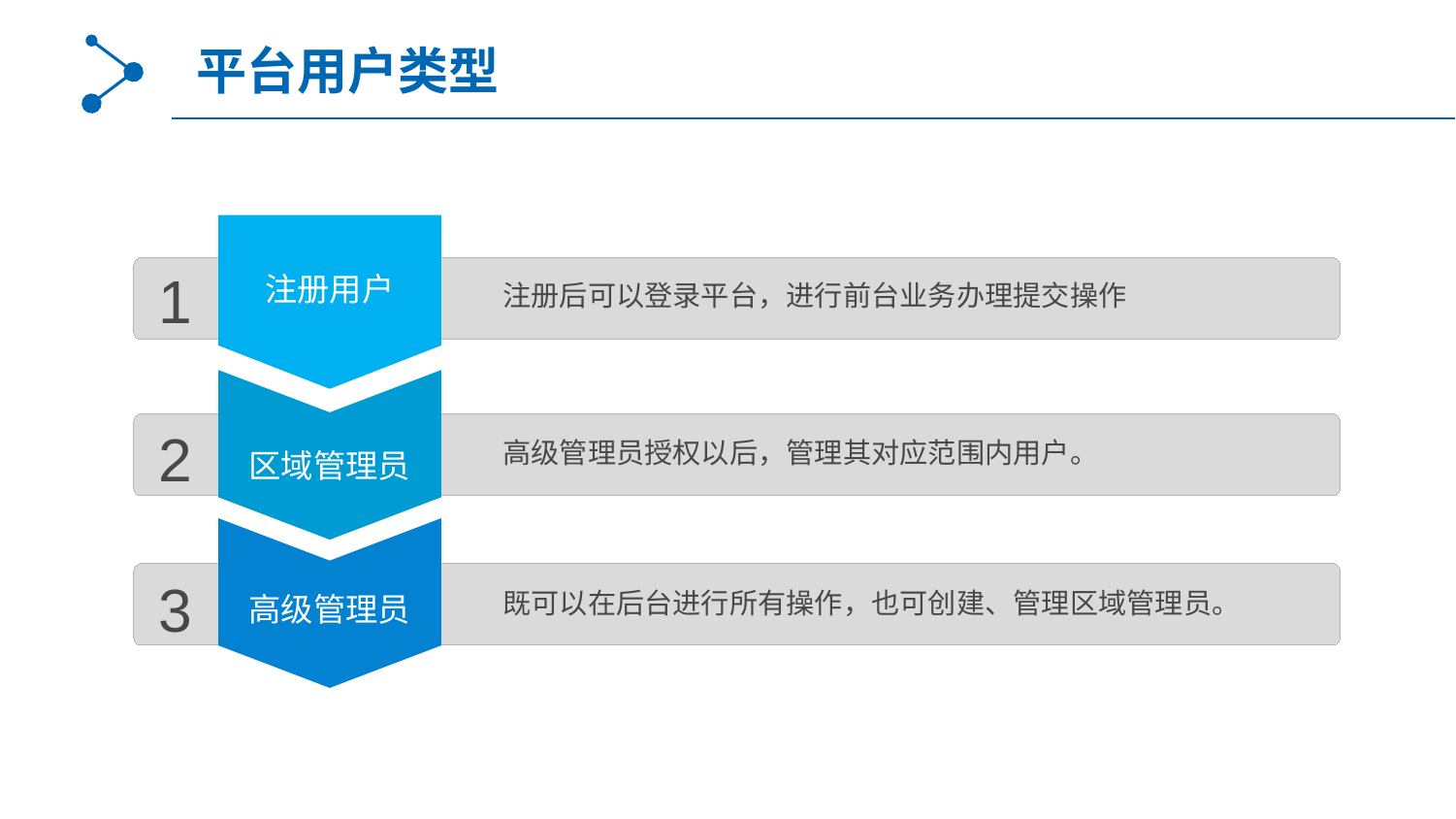

平台用户类型

1
注册用户
注册后可以登录平台，进行前台业务办理提交操作

2
高级管理员授权以后，管理其对应范围内用户。
区域管理员

3
既可以在后台进行所有操作，也可创建、管理区域管理员。
高级管理员